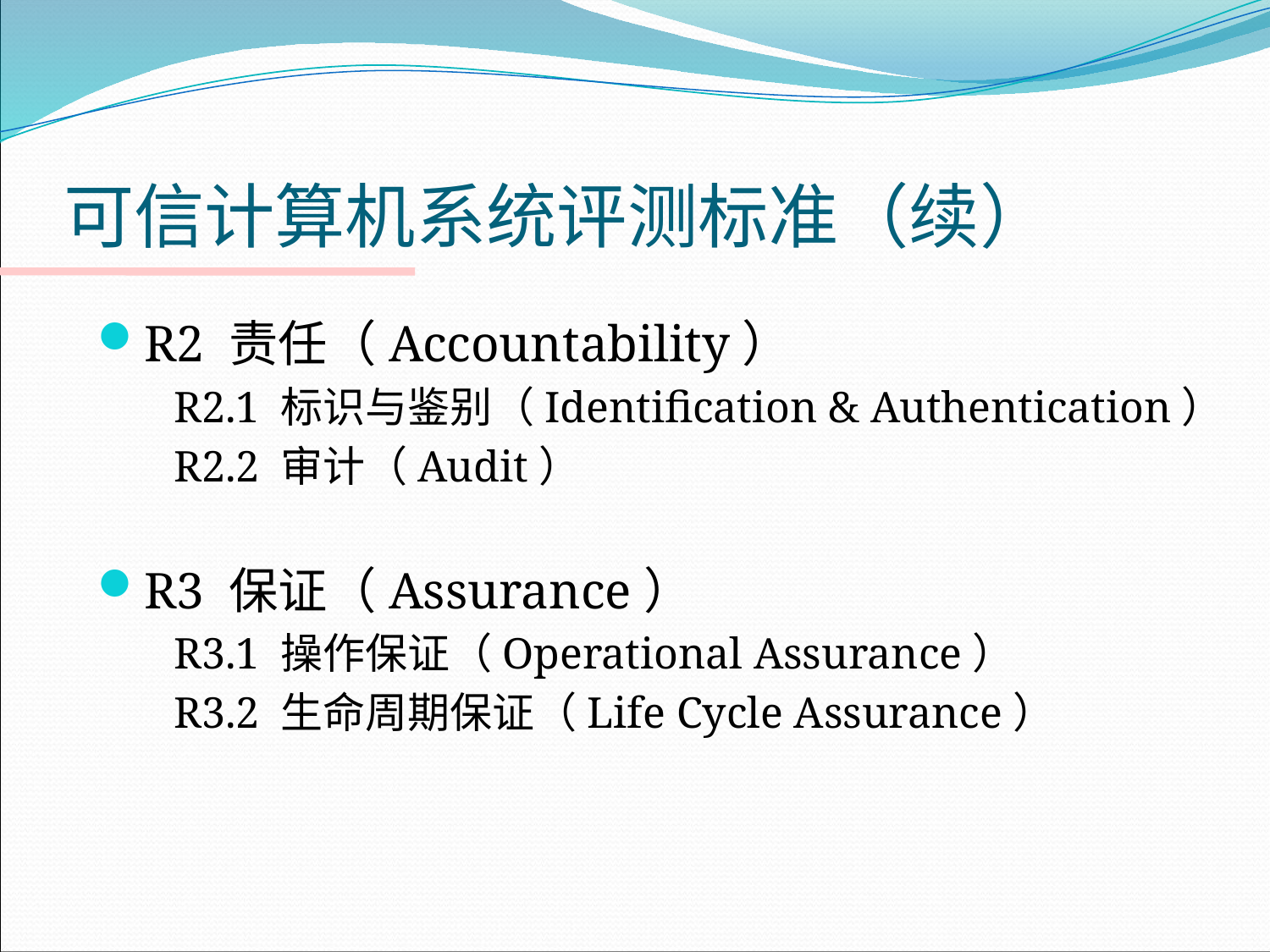

# 可信计算机系统评测标准（续）
R2 责任（Accountability）
  R2.1 标识与鉴别（Identification & Authentication）
  R2.2 审计（Audit）

R3 保证（Assurance）
  R3.1 操作保证（Operational Assurance）
  R3.2 生命周期保证（Life Cycle Assurance）

423